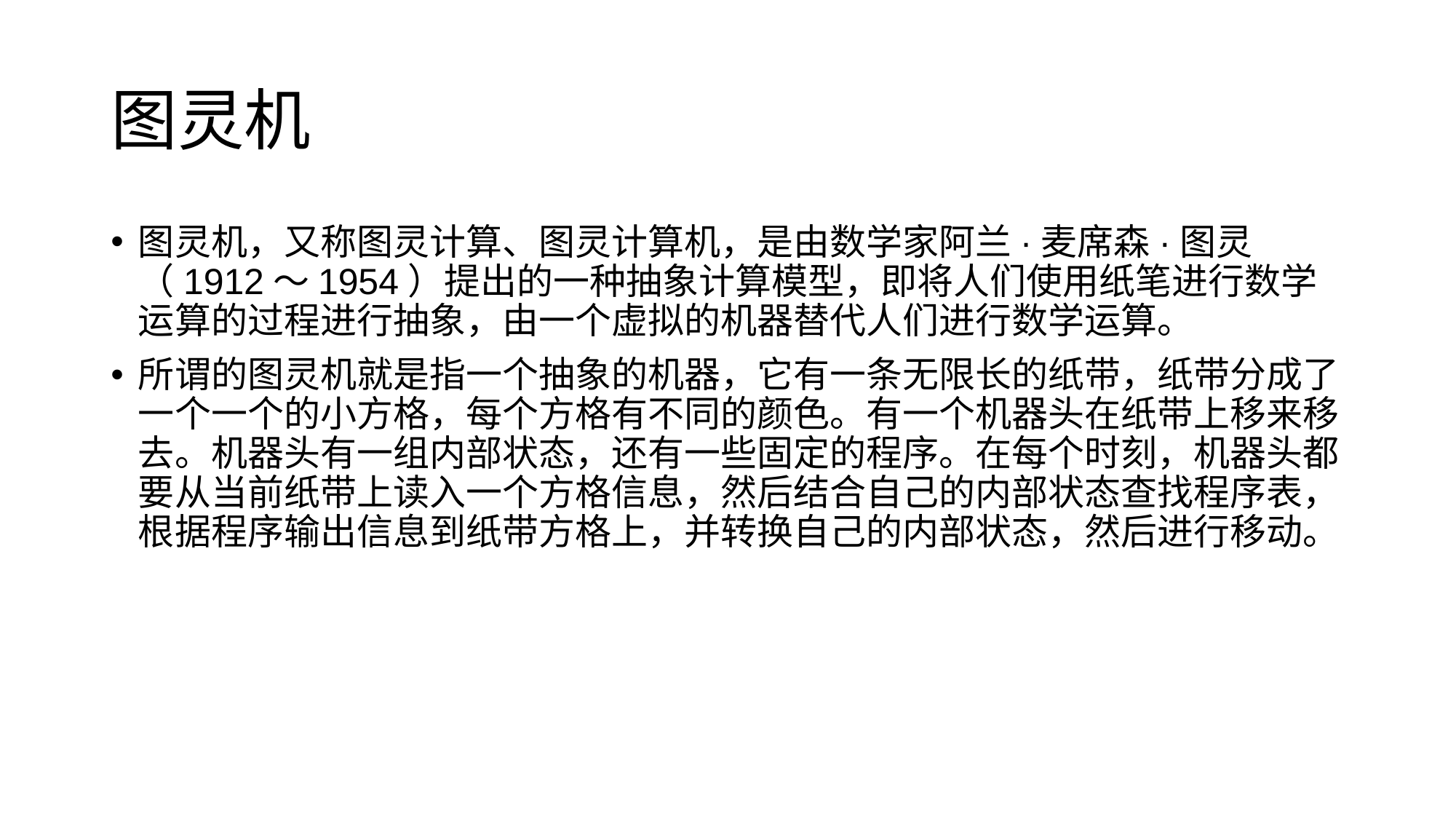

# 图灵机
图灵机，又称图灵计算、图灵计算机，是由数学家阿兰·麦席森·图灵（1912～1954）提出的一种抽象计算模型，即将人们使用纸笔进行数学运算的过程进行抽象，由一个虚拟的机器替代人们进行数学运算。
所谓的图灵机就是指一个抽象的机器，它有一条无限长的纸带，纸带分成了一个一个的小方格，每个方格有不同的颜色。有一个机器头在纸带上移来移去。机器头有一组内部状态，还有一些固定的程序。在每个时刻，机器头都要从当前纸带上读入一个方格信息，然后结合自己的内部状态查找程序表，根据程序输出信息到纸带方格上，并转换自己的内部状态，然后进行移动。